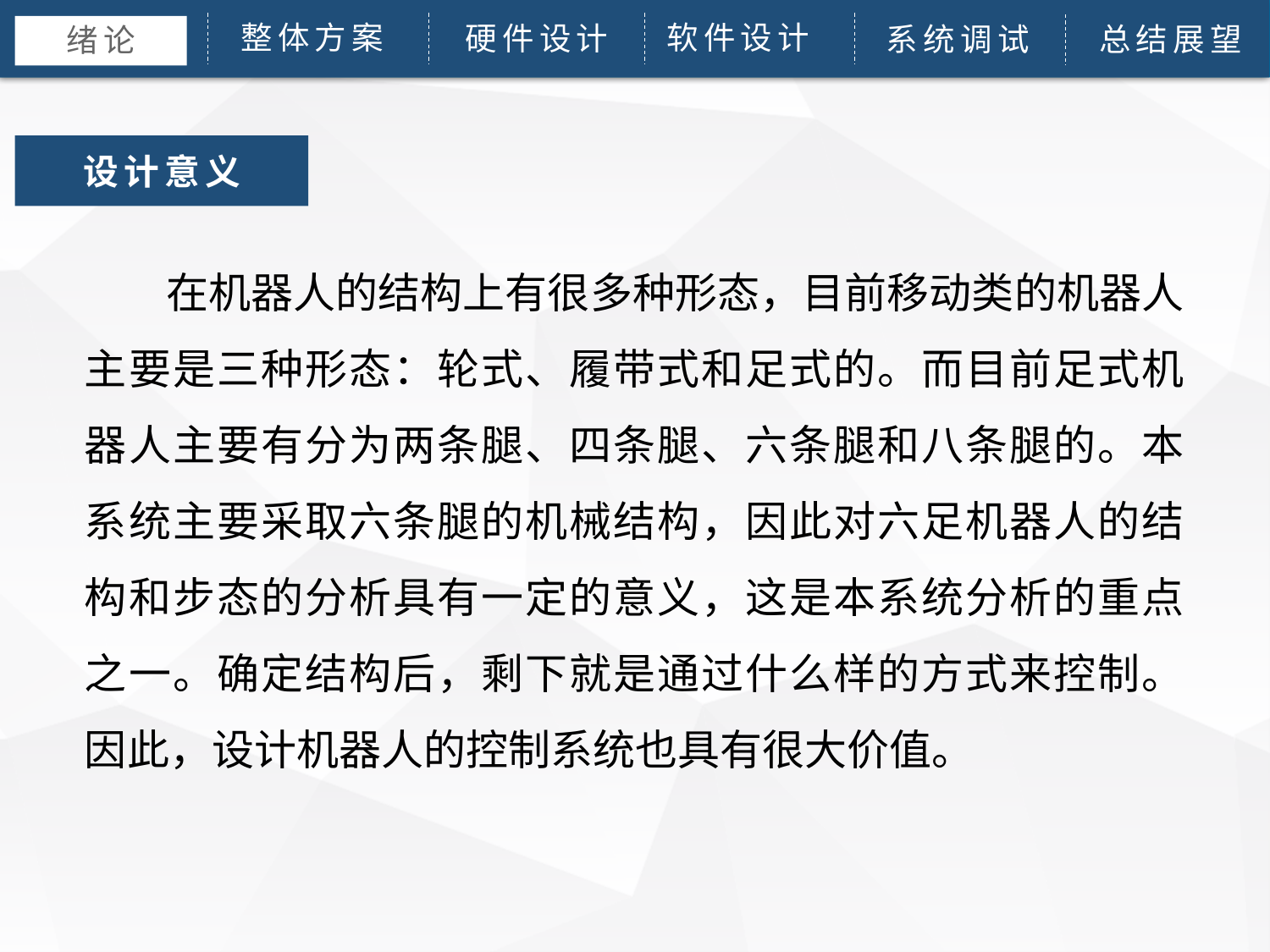

软件设计
整体方案
硬件设计
论文绪论
研究背景
研究方法
研究结果
问题讨论
系统调试
论文总结
总结展望

   绪论

设计意义
         在机器人的结构上有很多种形态，目前移动类的机器人主要是三种形态：轮式、履带式和足式的。而目前足式机器人主要有分为两条腿、四条腿、六条腿和八条腿的。本系统主要采取六条腿的机械结构，因此对六足机器人的结构和步态的分析具有一定的意义，这是本系统分析的重点之一。确定结构后，剩下就是通过什么样的方式来控制。因此，设计机器人的控制系统也具有很大价值。